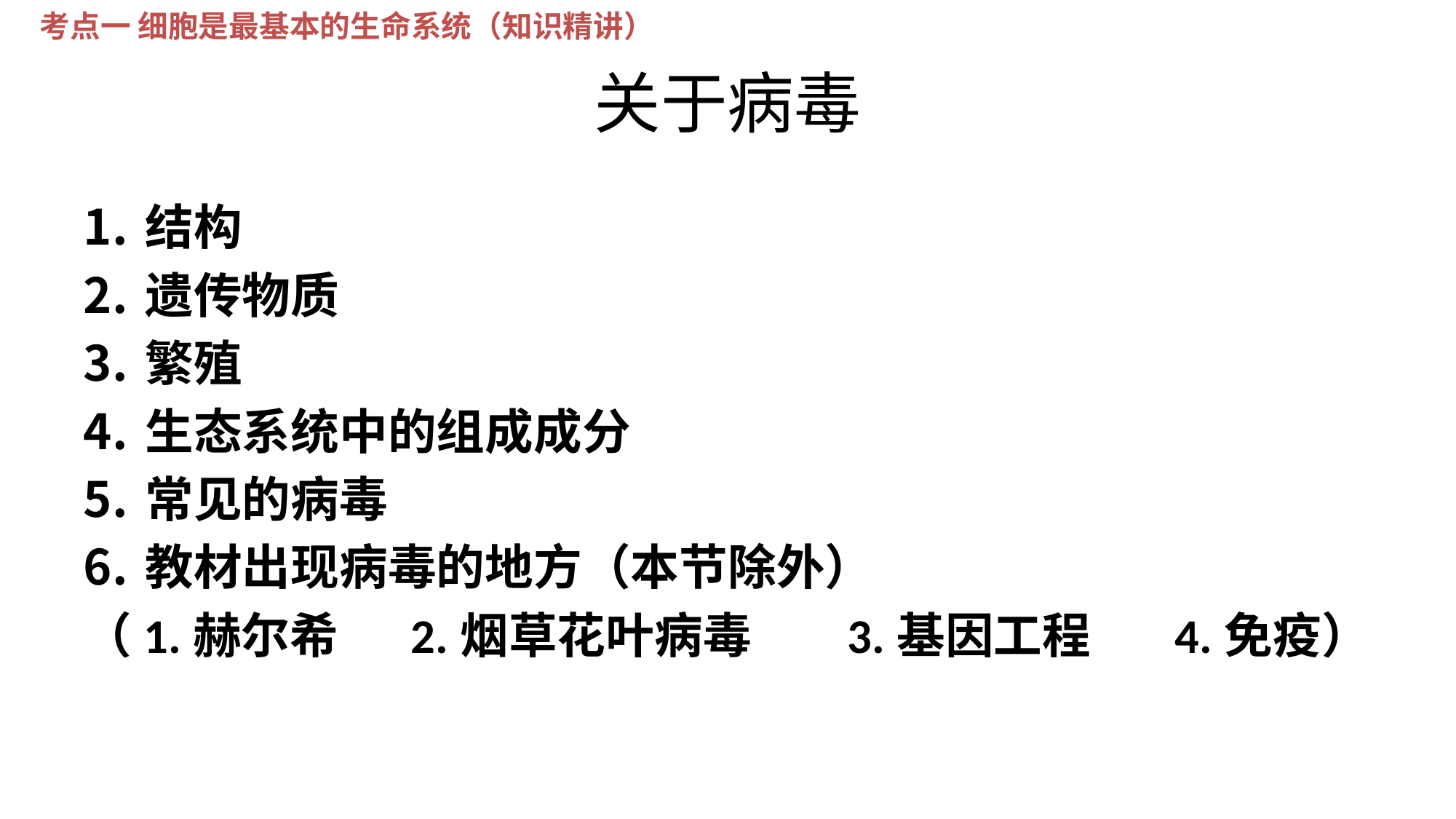

考点一 细胞是最基本的生命系统（知识精讲）
# 关于病毒
结构
遗传物质
繁殖
生态系统中的组成成分
常见的病毒
教材出现病毒的地方（本节除外）
（1.赫尔希	2.烟草花叶病毒	3.基因工程 	4.免疫）